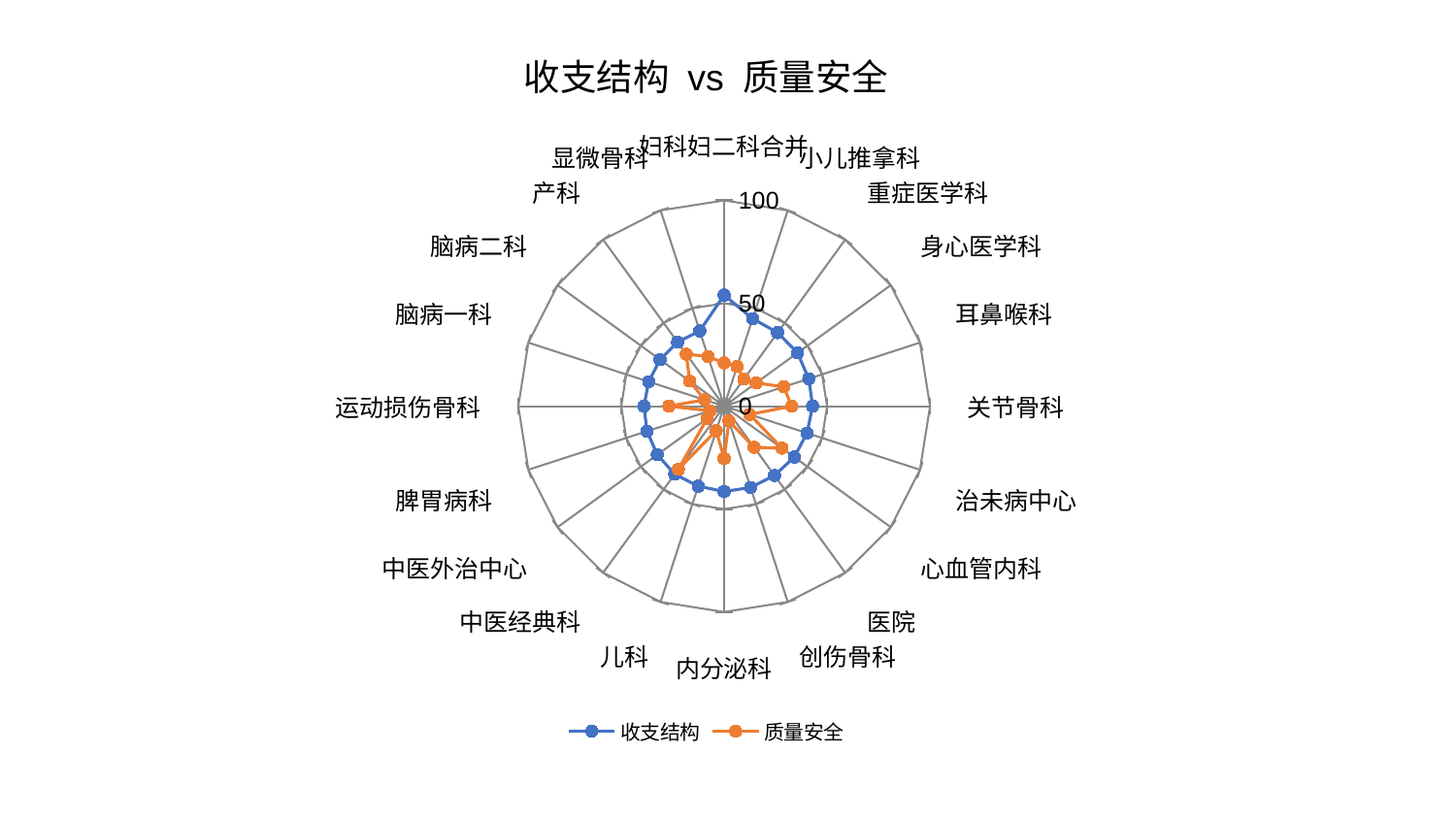

### Chart: 收支结构 vs 质量安全

| Category | 收支结构 | 质量安全 |
|---|---|---|
| 妇科妇二科合并 | 53.965259500618735 | 20.99997661550514 |
| 小儿推拿科 | 44.73159018855914 | 20.276395788136817 |
| 重症医学科 | 44.193578362026415 | 16.25526475351304 |
| 身心医学科 | 44.08092399198063 | 19.272536356756454 |
| 耳鼻喉科 | 43.2307289327736 | 30.450635138739006 |
| 关节骨科 | 42.98663451443033 | 32.83847181426391 |
| 治未病中心 | 42.305241423049345 | 13.029527385766565 |
| 心血管内科 | 42.10856699874219 | 34.65952066262175 |
| 医院 | 41.59504062083707 | 24.721031987230806 |
| 创伤骨科 | 41.549373416805224 | 7.573600981605208 |
| 内分泌科 | 41.45495771172727 | 25.410368630427836 |
| 儿科 | 40.87439843020232 | 12.507264088773406 |
| 中医经典科 | 40.85031834790607 | 37.92097283912402 |
| 中医外治中心 | 40.14080837195274 | 10.13364484485673 |
| 脾胃病科 | 39.406028243418625 | 7.246004471550745 |
| 运动损伤骨科 | 38.978751553692746 | 26.84320205074123 |
| 脑病一科 | 38.54721010770098 | 10.007721427067054 |
| 脑病二科 | 38.51169149685639 | 20.707800677795213 |
| 产科 | 38.500405834900135 | 31.274154474836063 |
| 显微骨科 | 38.45092415999363 | 25.380036177685795 |
67